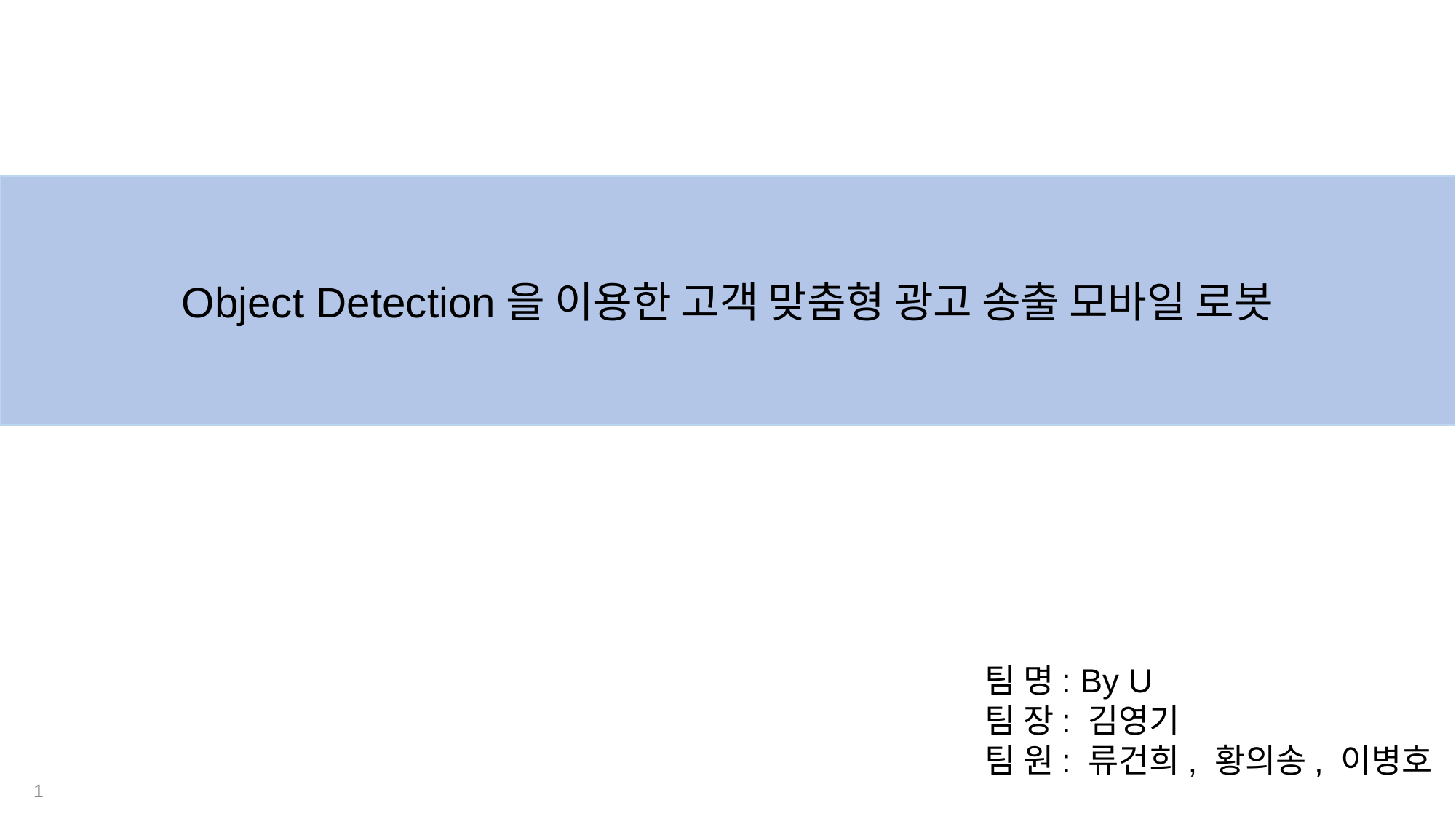

Object Detection을 이용한 고객 맞춤형 광고 송출 모바일 로봇
팀 명: By U
팀 장: 김영기
팀 원: 류건희, 황의송, 이병호
1